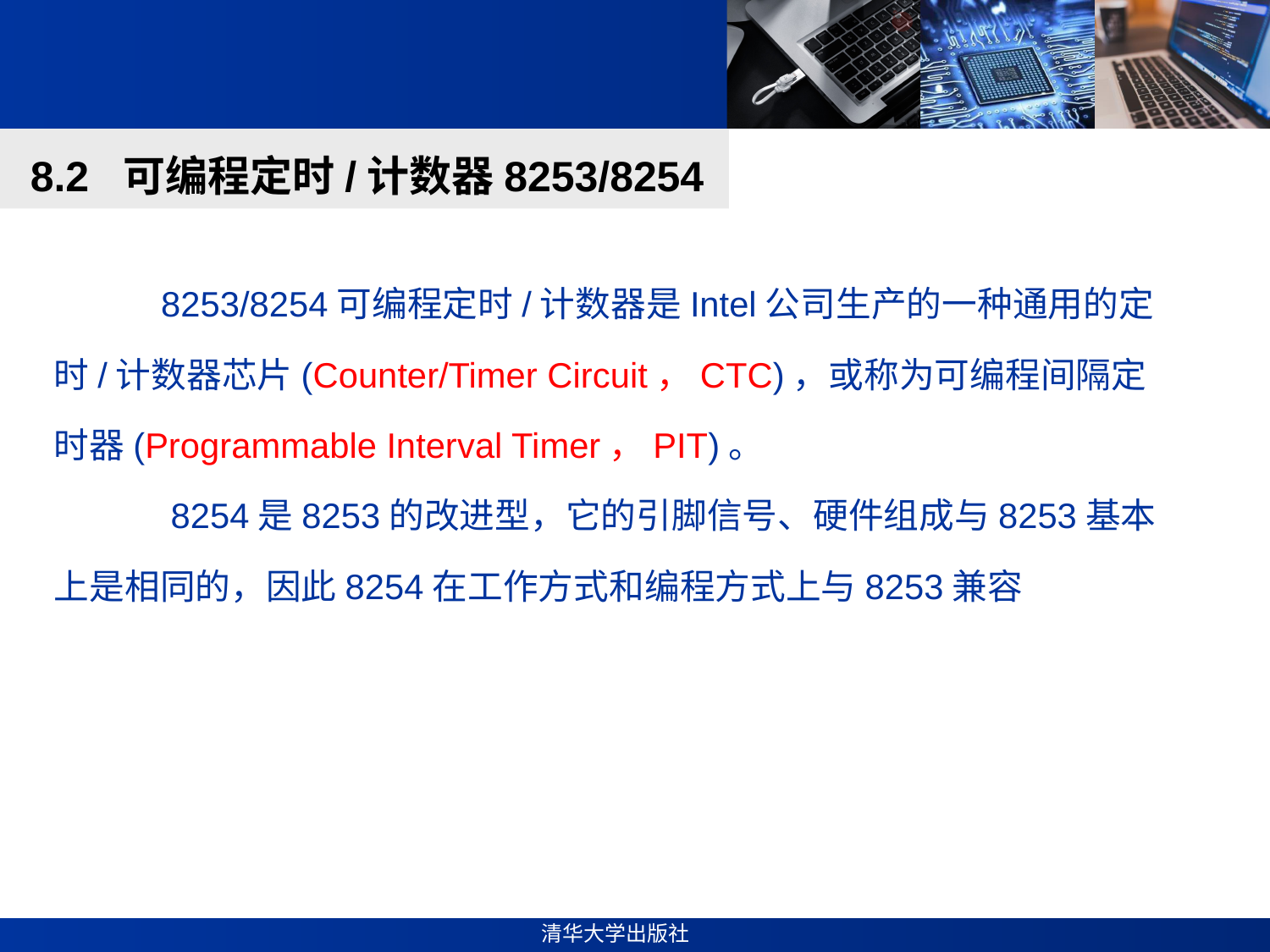

#
8.2  可编程定时/计数器8253/8254
           8253/8254可编程定时/计数器是Intel公司生产的一种通用的定时/计数器芯片(Counter/Timer Circuit，CTC)，或称为可编程间隔定时器(Programmable Interval Timer，PIT)。
            8254是8253的改进型，它的引脚信号、硬件组成与8253基本上是相同的，因此8254在工作方式和编程方式上与8253兼容